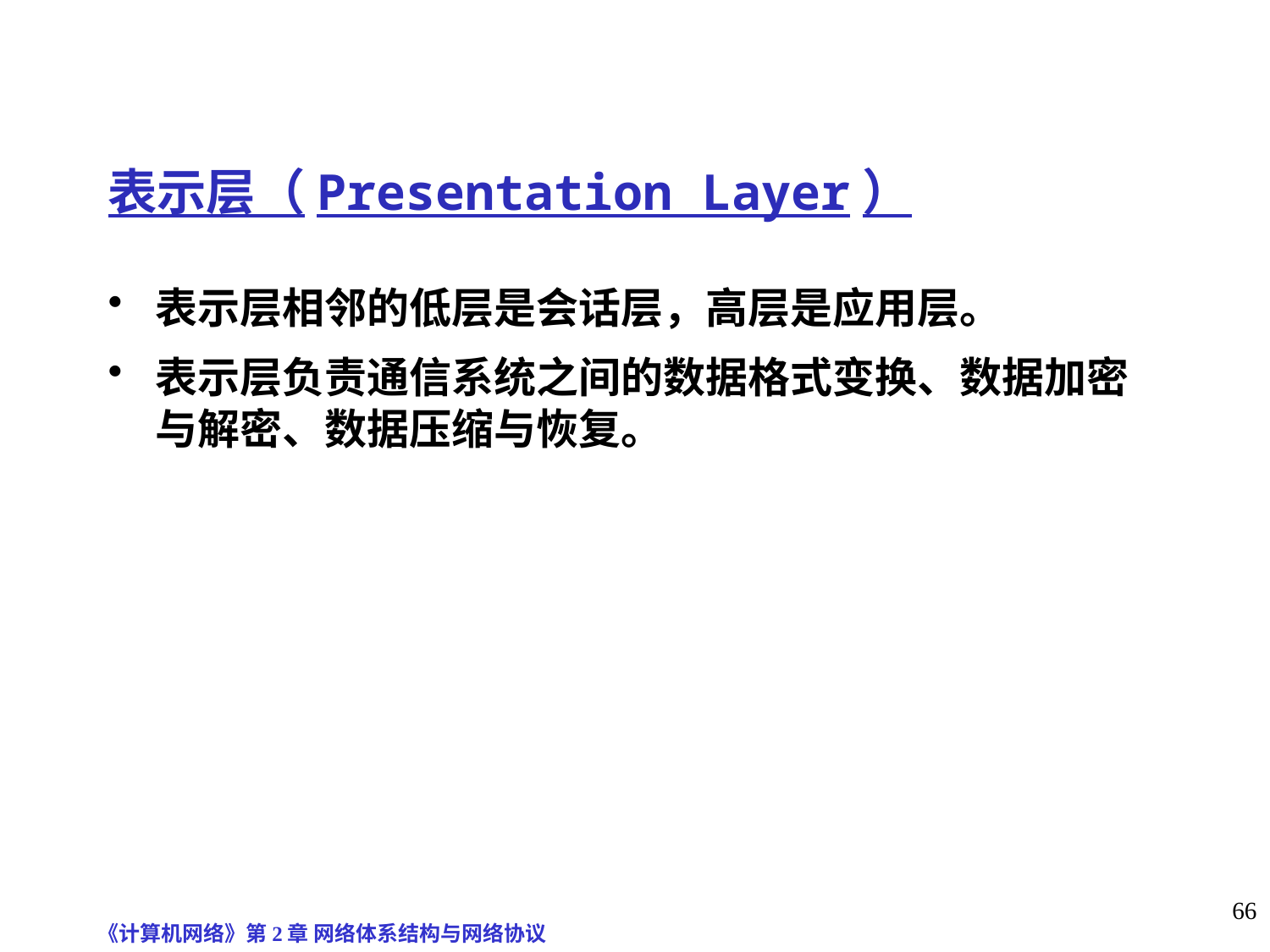

# 表示层（Presentation Layer）
表示层相邻的低层是会话层，高层是应用层。
表示层负责通信系统之间的数据格式变换、数据加密与解密、数据压缩与恢复。

《计算机网络》第2章 网络体系结构与网络协议
66